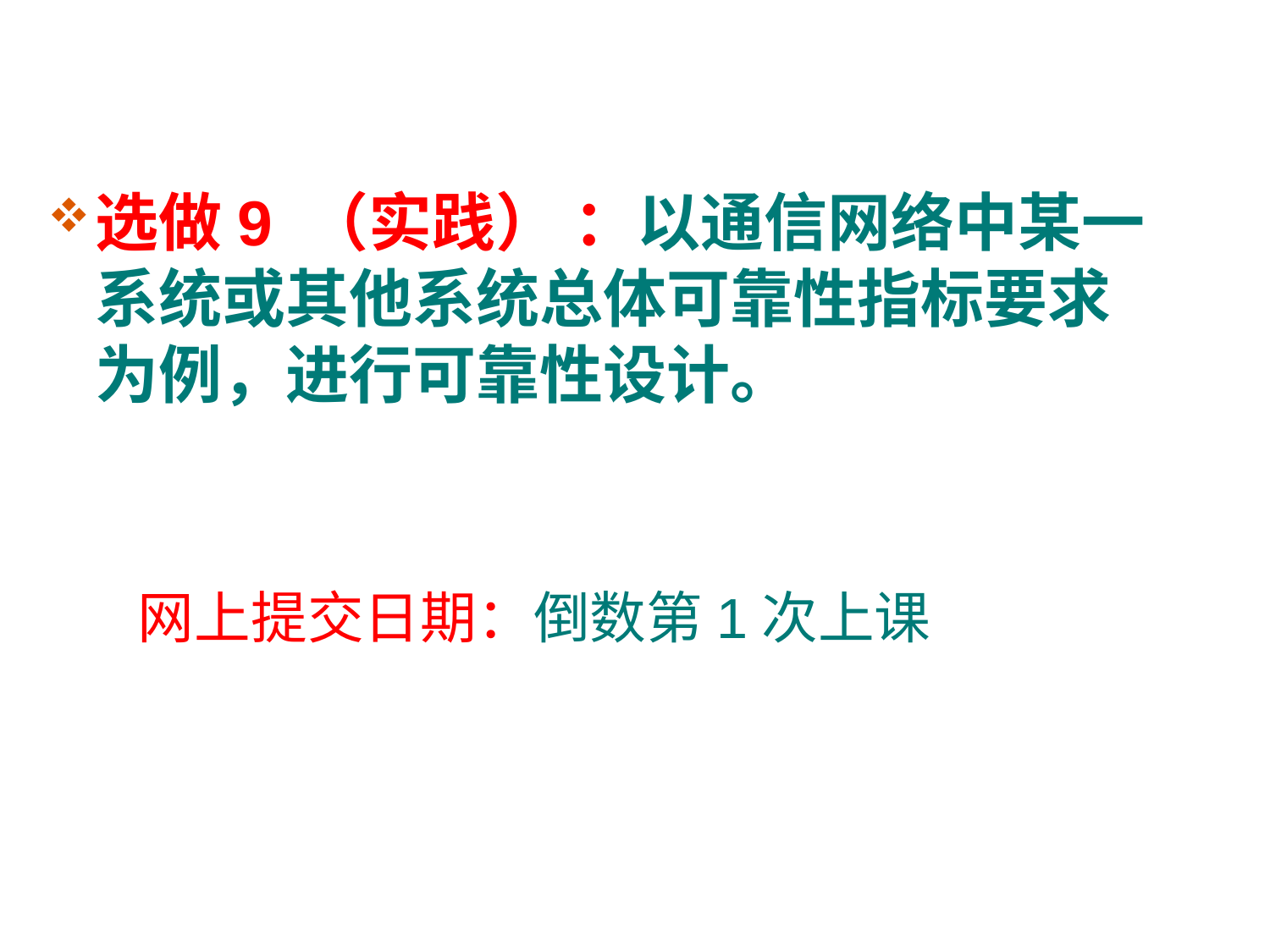

#
选做9 （实践） ：以通信网络中某一系统或其他系统总体可靠性指标要求为例，进行可靠性设计。
网上提交日期：倒数第1次上课